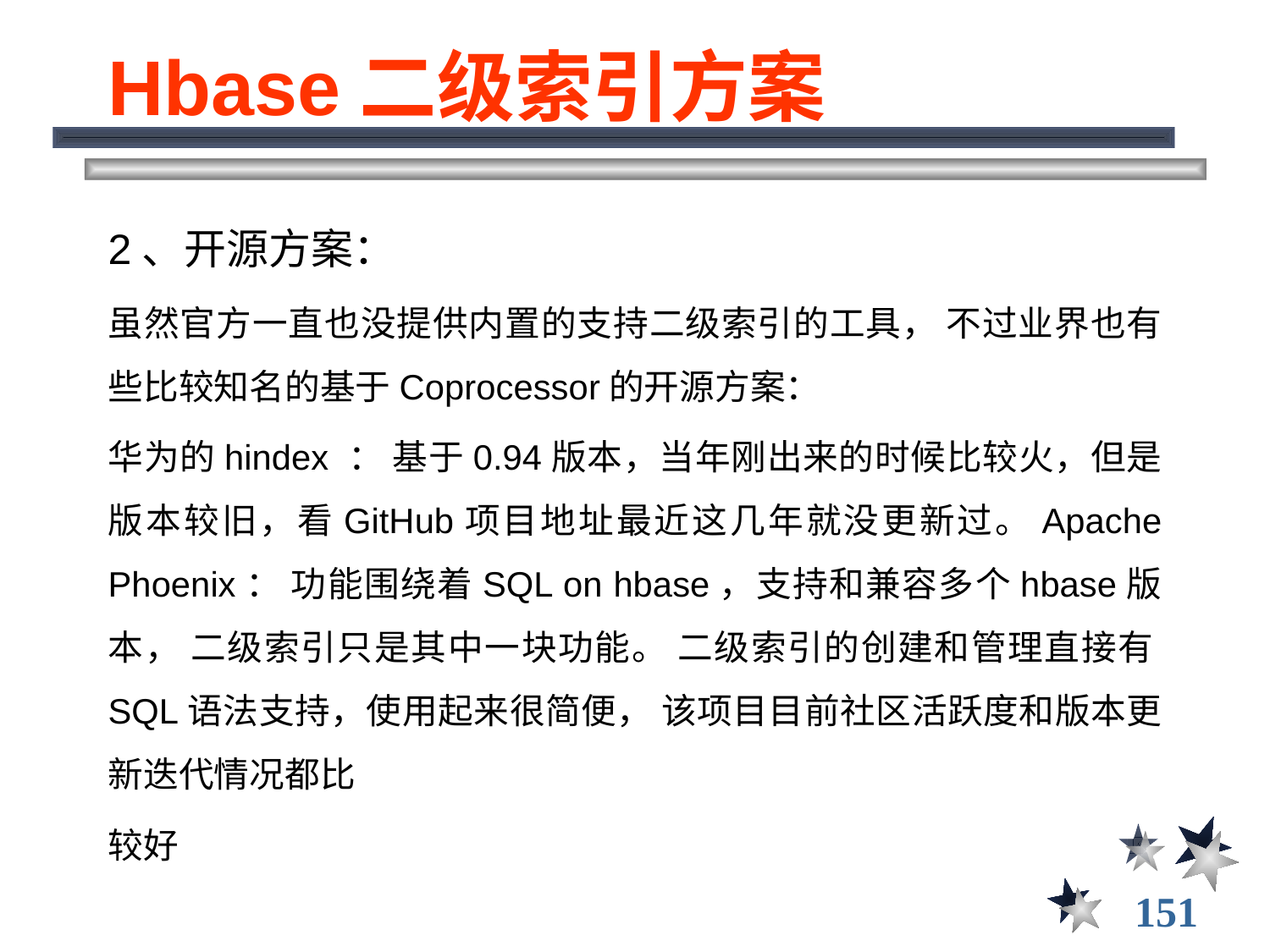

# Hbase二级索引方案
2、开源方案：
虽然官方一直也没提供内置的支持二级索引的工具， 不过业界也有些比较知名的基于Coprocessor的开源方案：
华为的hindex ： 基于0.94版本，当年刚出来的时候比较火，但是版本较旧，看GitHub项目地址最近这几年就没更新过。Apache Phoenix： 功能围绕着SQL on hbase，支持和兼容多个hbase版本， 二级索引只是其中一块功能。 二级索引的创建和管理直接有SQL语法支持，使用起来很简便， 该项目目前社区活跃度和版本更新迭代情况都比
较好

151